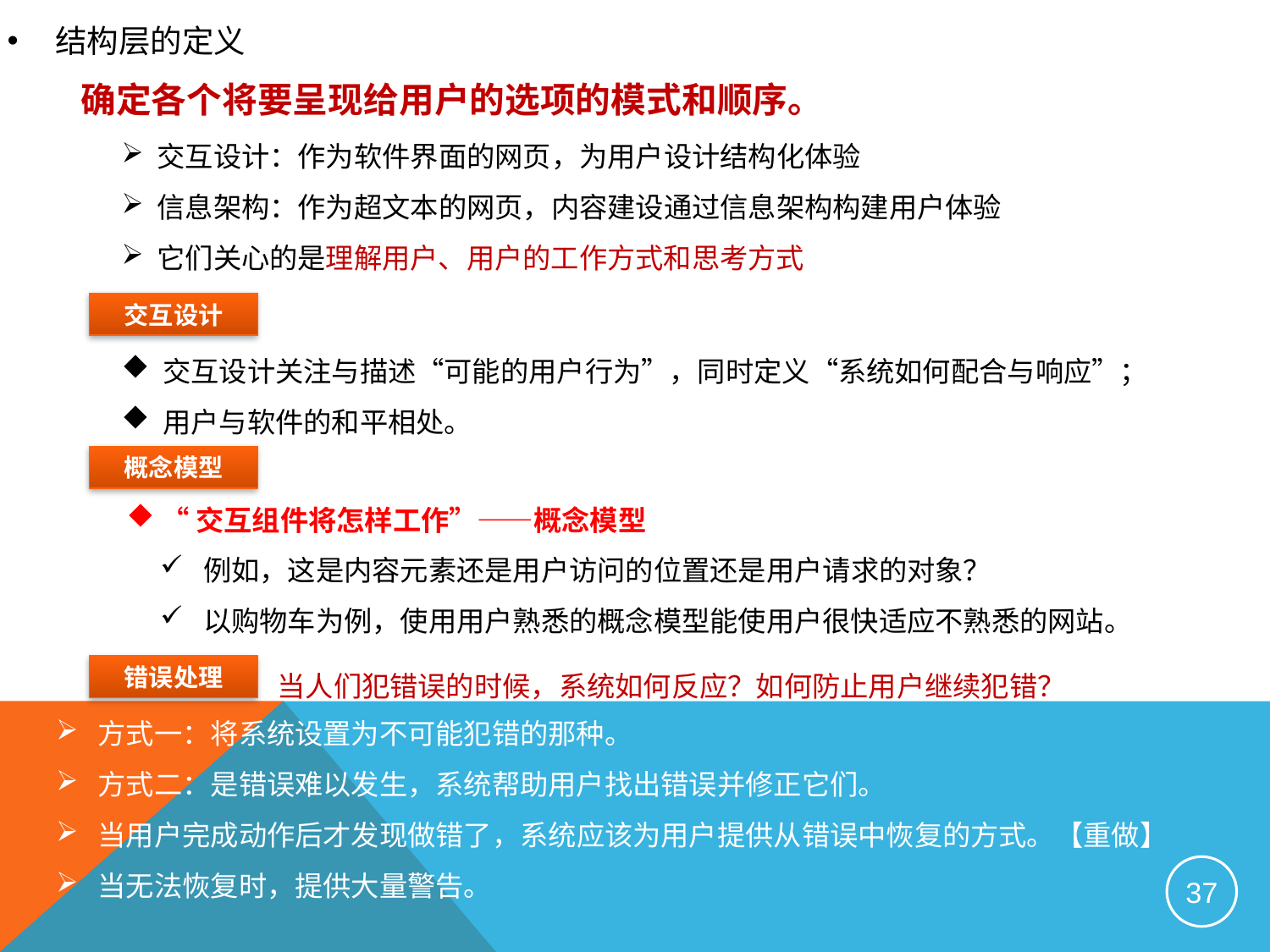

结构层的定义
  确定各个将要呈现给用户的选项的模式和顺序。
 交互设计：作为软件界面的网页，为用户设计结构化体验
 信息架构：作为超文本的网页，内容建设通过信息架构构建用户体验
 它们关心的是理解用户、用户的工作方式和思考方式
交互设计
 交互设计关注与描述“可能的用户行为”，同时定义“系统如何配合与响应”；
 用户与软件的和平相处。
概念模型
 “交互组件将怎样工作”——概念模型
 例如，这是内容元素还是用户访问的位置还是用户请求的对象？
 以购物车为例，使用用户熟悉的概念模型能使用户很快适应不熟悉的网站。
当人们犯错误的时候，系统如何反应？如何防止用户继续犯错？
错误处理
  方式一：将系统设置为不可能犯错的那种。
  方式二：是错误难以发生，系统帮助用户找出错误并修正它们。
  当用户完成动作后才发现做错了，系统应该为用户提供从错误中恢复的方式。【重做】
  当无法恢复时，提供大量警告。
37